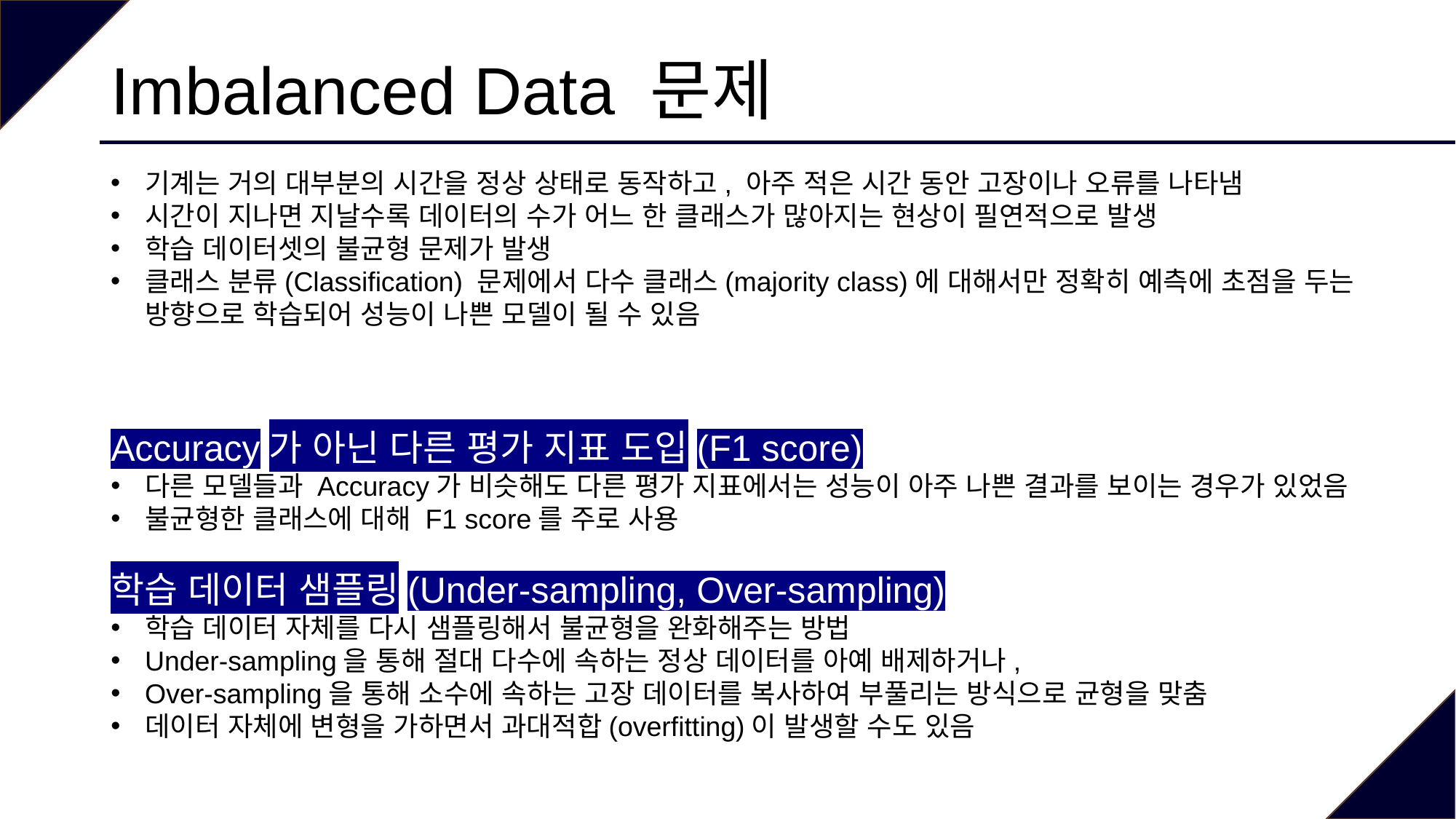

# Imbalanced Data 문제
기계는 거의 대부분의 시간을 정상 상태로 동작하고, 아주 적은 시간 동안 고장이나 오류를 나타냄
시간이 지나면 지날수록 데이터의 수가 어느 한 클래스가 많아지는 현상이 필연적으로 발생
학습 데이터셋의 불균형 문제가 발생
클래스 분류(Classification) 문제에서 다수 클래스(majority class)에 대해서만 정확히 예측에 초점을 두는 방향으로 학습되어 성능이 나쁜 모델이 될 수 있음
Accuracy가 아닌 다른 평가 지표 도입(F1 score)
다른 모델들과 Accuracy가 비슷해도 다른 평가 지표에서는 성능이 아주 나쁜 결과를 보이는 경우가 있었음
불균형한 클래스에 대해 F1 score를 주로 사용

학습 데이터 샘플링(Under-sampling, Over-sampling)
학습 데이터 자체를 다시 샘플링해서 불균형을 완화해주는 방법
Under-sampling을 통해 절대 다수에 속하는 정상 데이터를 아예 배제하거나,
Over-sampling을 통해 소수에 속하는 고장 데이터를 복사하여 부풀리는 방식으로 균형을 맞춤
데이터 자체에 변형을 가하면서 과대적합(overfitting)이 발생할 수도 있음